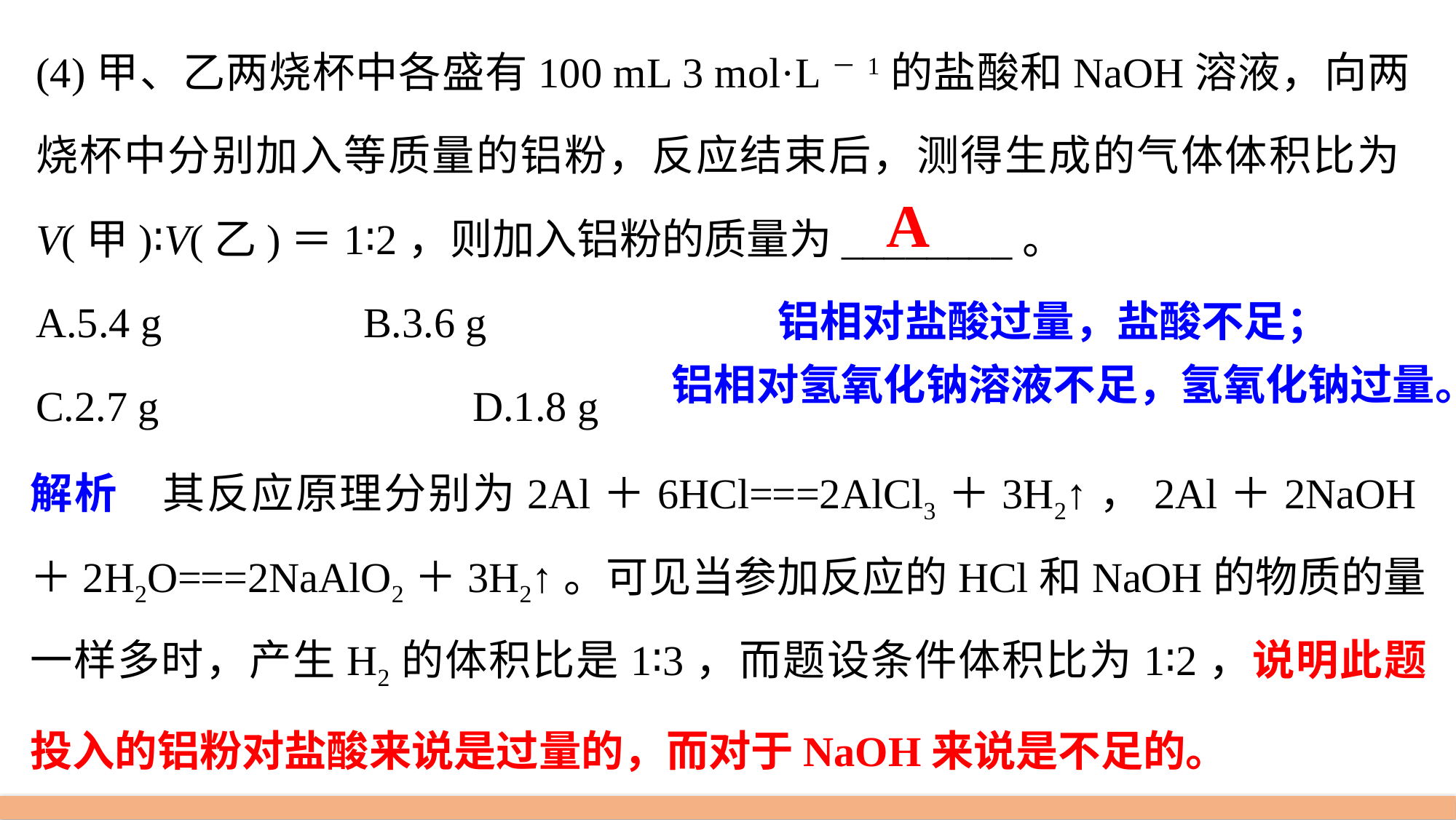

(4)甲、乙两烧杯中各盛有100 mL 3 mol·L－1的盐酸和NaOH溶液，向两烧杯中分别加入等质量的铝粉，反应结束后，测得生成的气体体积比为V(甲)∶V(乙)＝1∶2，则加入铝粉的质量为________。
A.5.4 g  		B.3.6 g
C.2.7 g 		 	D.1.8 g
 A
铝相对盐酸过量，盐酸不足；
铝相对氢氧化钠溶液不足，氢氧化钠过量。
解析　其反应原理分别为2Al＋6HCl===2AlCl3＋3H2↑，2Al＋2NaOH＋2H2O===2NaAlO2＋3H2↑。可见当参加反应的HCl和NaOH的物质的量一样多时，产生H2的体积比是1∶3，而题设条件体积比为1∶2，说明此题投入的铝粉对盐酸来说是过量的，而对于NaOH来说是不足的。